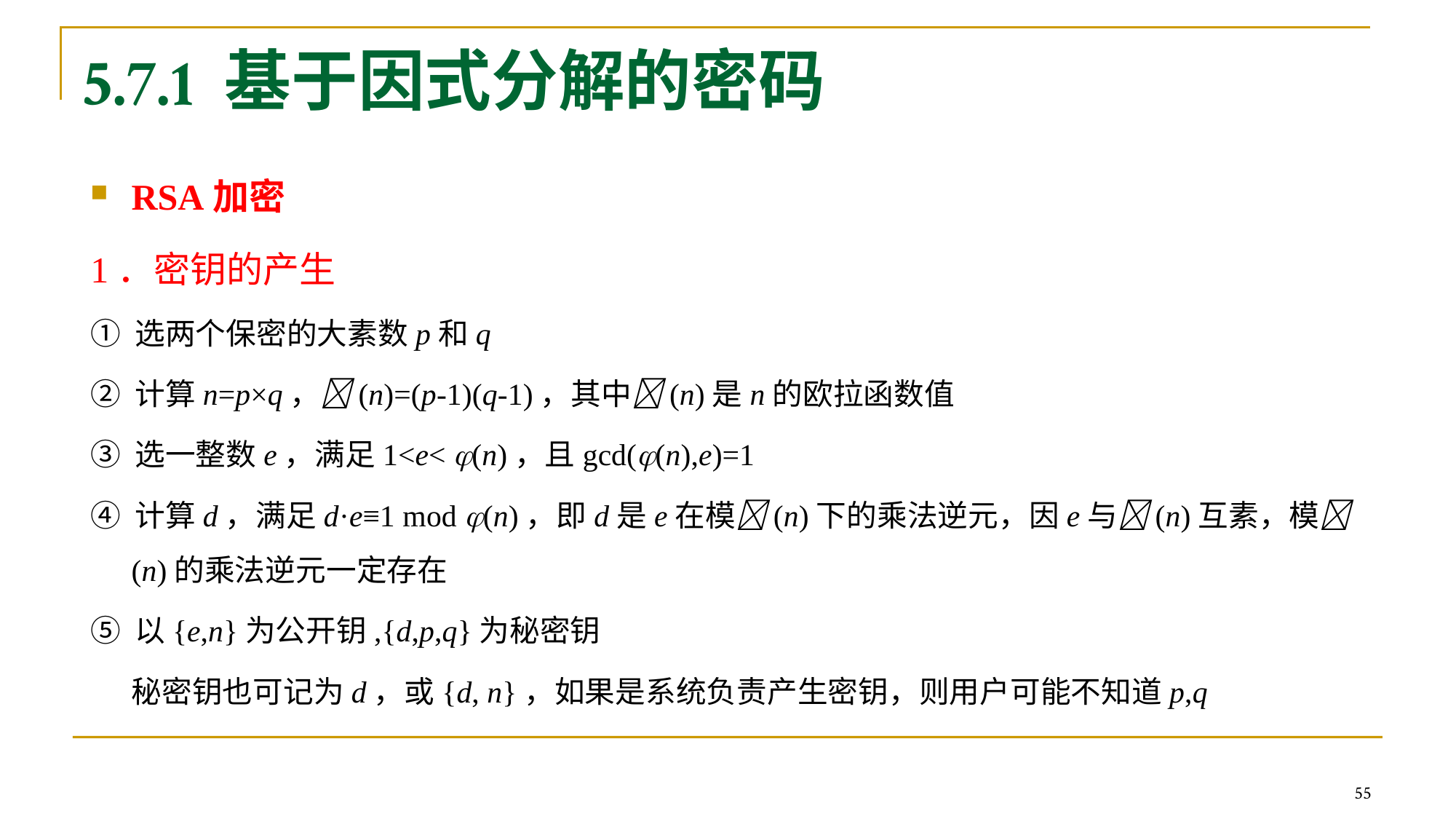

# 5.7.1 基于因式分解的密码
RSA加密
1．密钥的产生
① 选两个保密的大素数p和q
② 计算n=p×q，ϕ(n)=(p-1)(q-1)，其中ϕ(n)是n的欧拉函数值
③ 选一整数e，满足1<e< ϕ(n)，且gcd(ϕ(n),e)=1
④ 计算d，满足d·e≡1 mod ϕ(n)，即d是e在模ϕ(n)下的乘法逆元，因e与ϕ(n)互素，模ϕ(n)的乘法逆元一定存在
⑤ 以{e,n}为公开钥,{d,p,q}为秘密钥
	秘密钥也可记为d，或{d, n}，如果是系统负责产生密钥，则用户可能不知道p,q
55